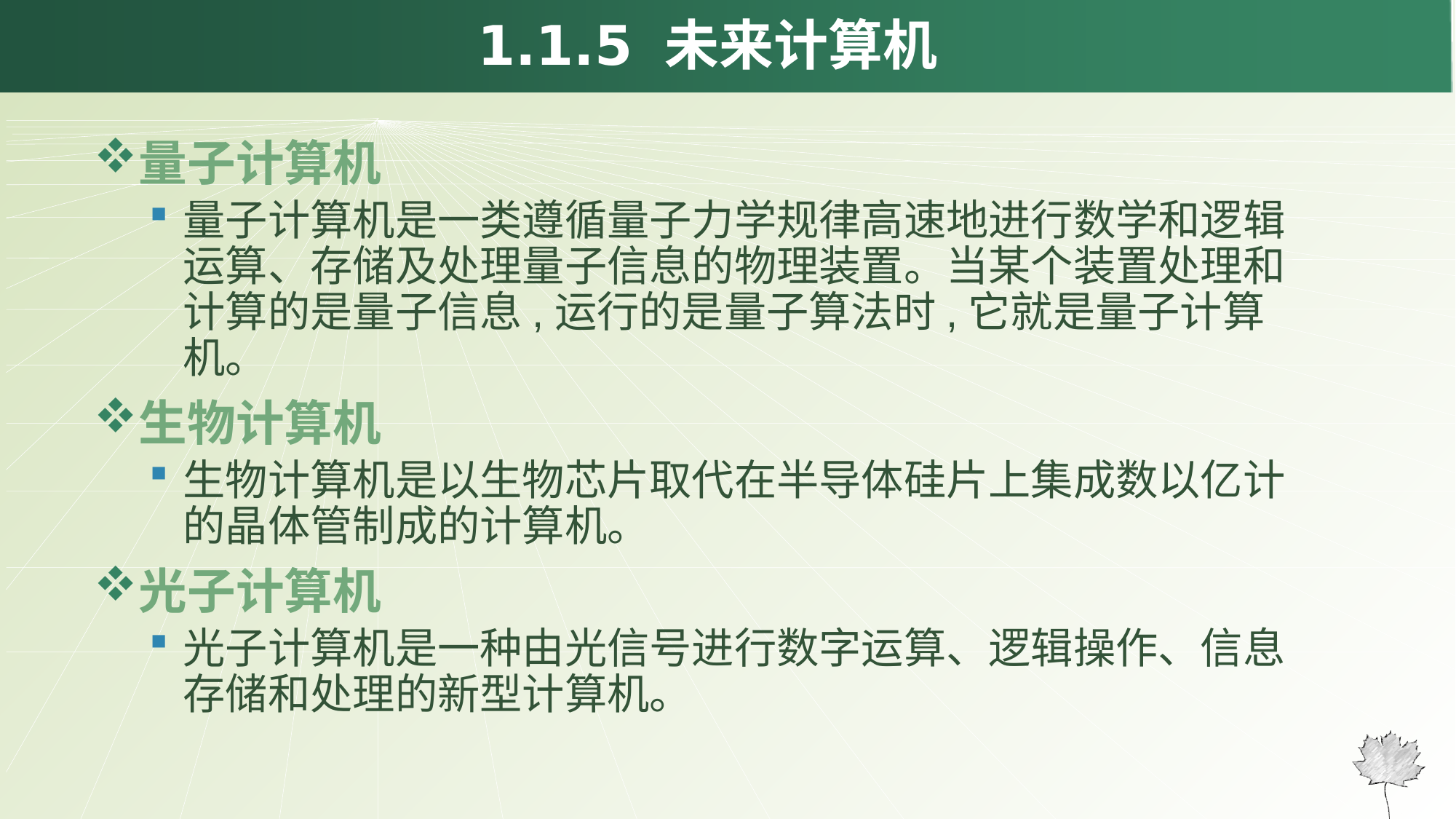

1.1.5 未来计算机
量子计算机
量子计算机是一类遵循量子力学规律高速地进行数学和逻辑运算、存储及处理量子信息的物理装置。当某个装置处理和计算的是量子信息,运行的是量子算法时,它就是量子计算机。
生物计算机
生物计算机是以生物芯片取代在半导体硅片上集成数以亿计的晶体管制成的计算机。
光子计算机
光子计算机是一种由光信号进行数字运算、逻辑操作、信息存储和处理的新型计算机。